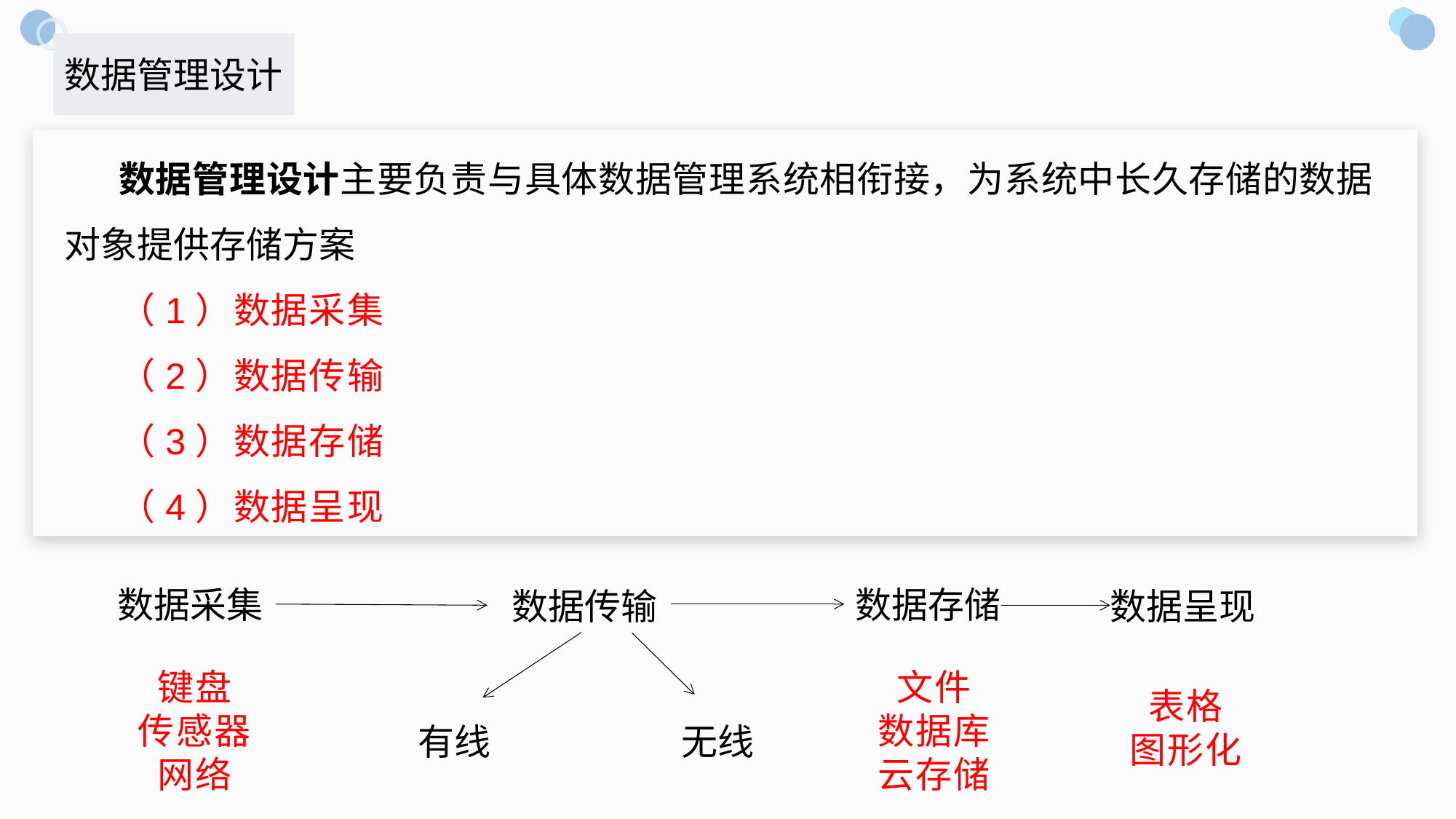

数据管理设计
数据管理设计主要负责与具体数据管理系统相衔接，为系统中长久存储的数据对象提供存储方案
（1）数据采集
（2）数据传输
（3）数据存储
（4）数据呈现

数据采集
数据存储
数据传输
数据呈现
键盘
传感器
网络
文件
数据库
云存储
表格
图形化
有线
无线